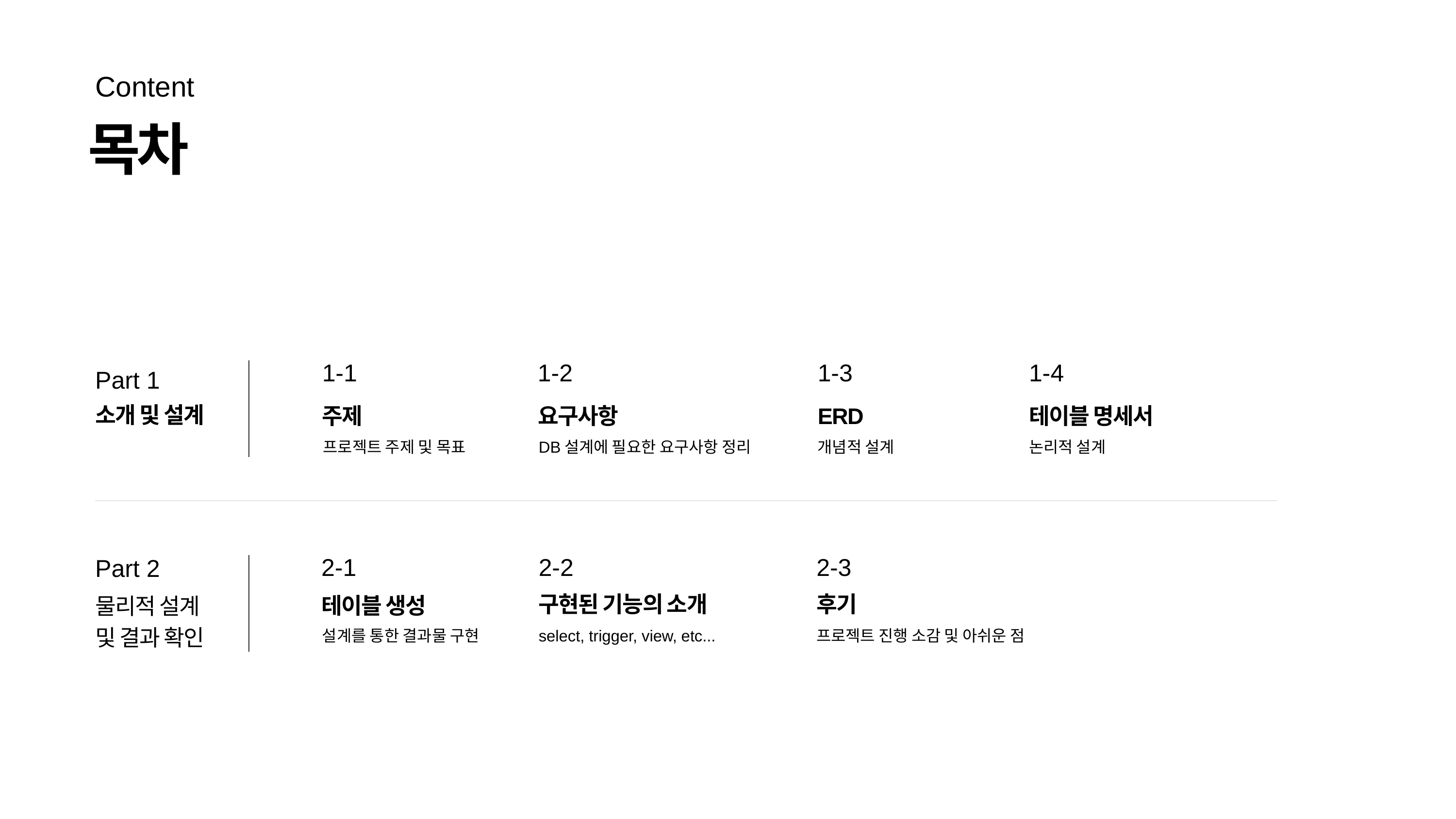

Content
목차
1-1
1-2
1-3
1-4
Part 1

소개 및 설계
주제
요구사항
ERD
테이블 명세서
프로젝트 주제 및 목표
DB설계에 필요한 요구사항 정리
개념적 설계
논리적 설계

2-1
2-2
2-3
Part 2

구현된 기능의 소개
후기
테이블 생성
물리적 설계 및 결과 확인
설계를 통한 결과물 구현
select, trigger, view, etc...
프로젝트 진행 소감 및 아쉬운 점